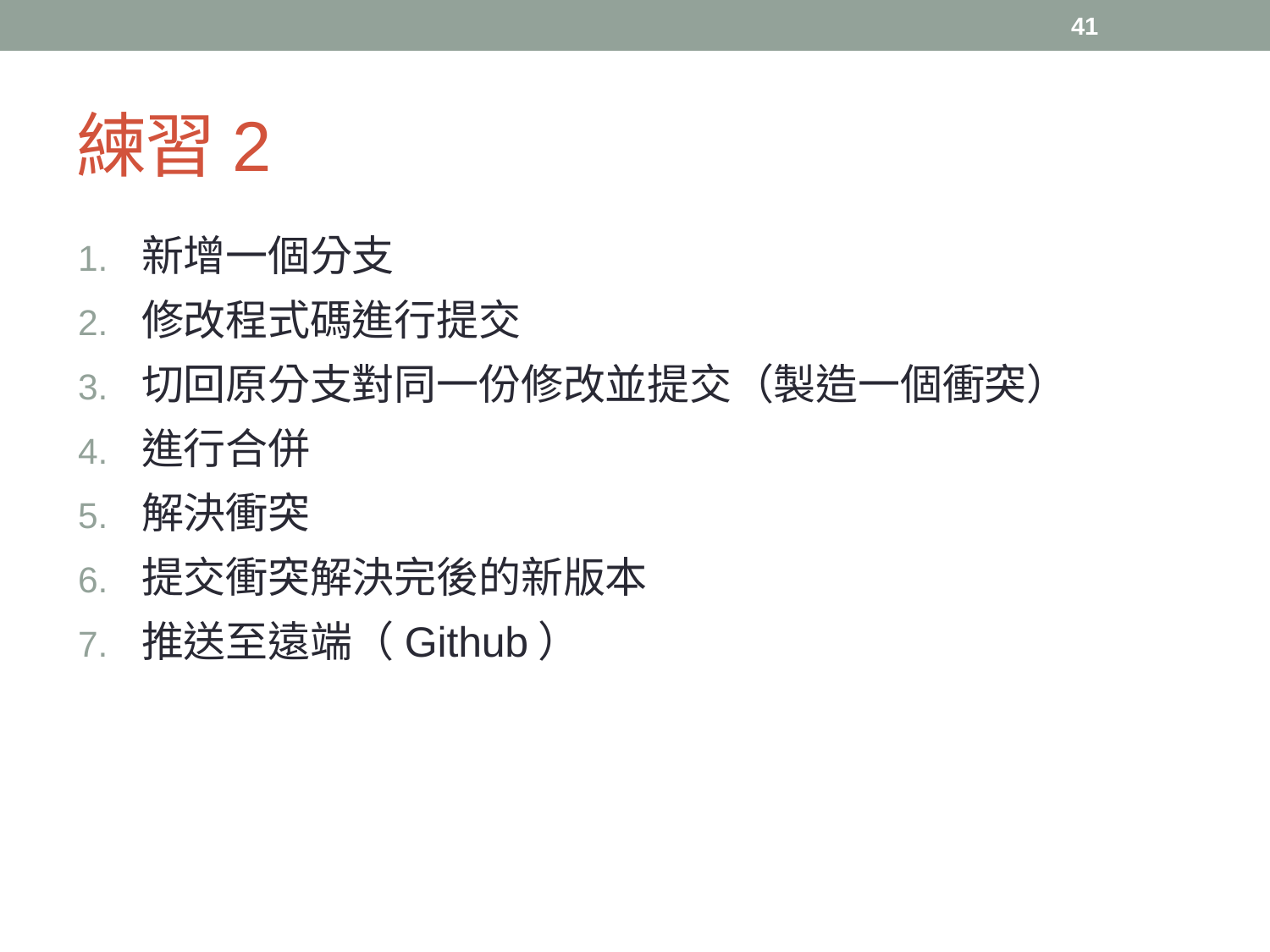

41
# 練習2
新增一個分支
修改程式碼進行提交
切回原分支對同一份修改並提交（製造一個衝突）
進行合併
解決衝突
提交衝突解決完後的新版本
推送至遠端（Github）